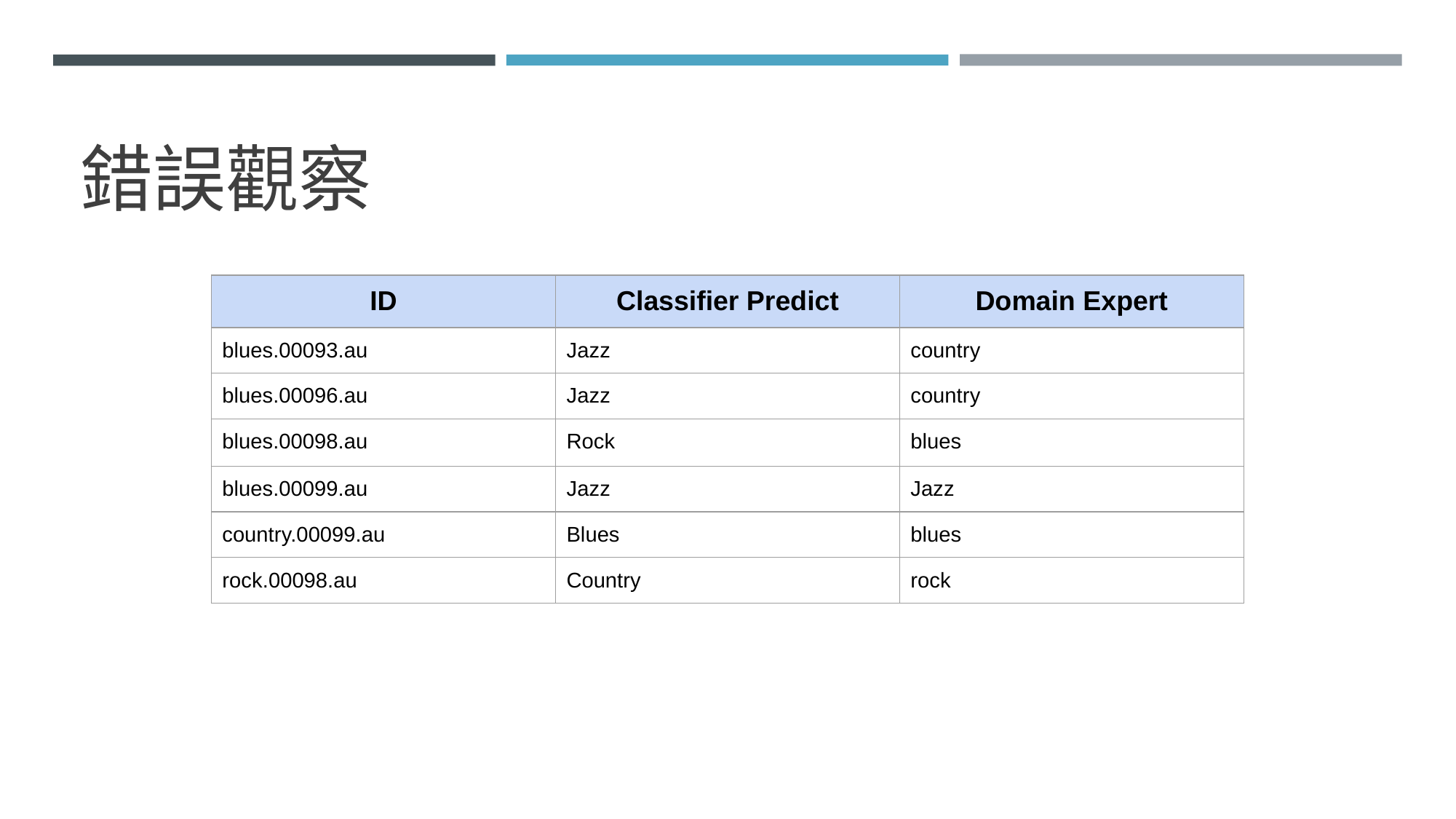

# 錯誤觀察
| ID | Classifier Predict | Domain Expert |
| --- | --- | --- |
| blues.00093.au | Jazz | country |
| blues.00096.au | Jazz | country |
| blues.00098.au | Rock | blues |
| blues.00099.au | Jazz | Jazz |
| country.00099.au | Blues | blues |
| rock.00098.au | Country | rock |